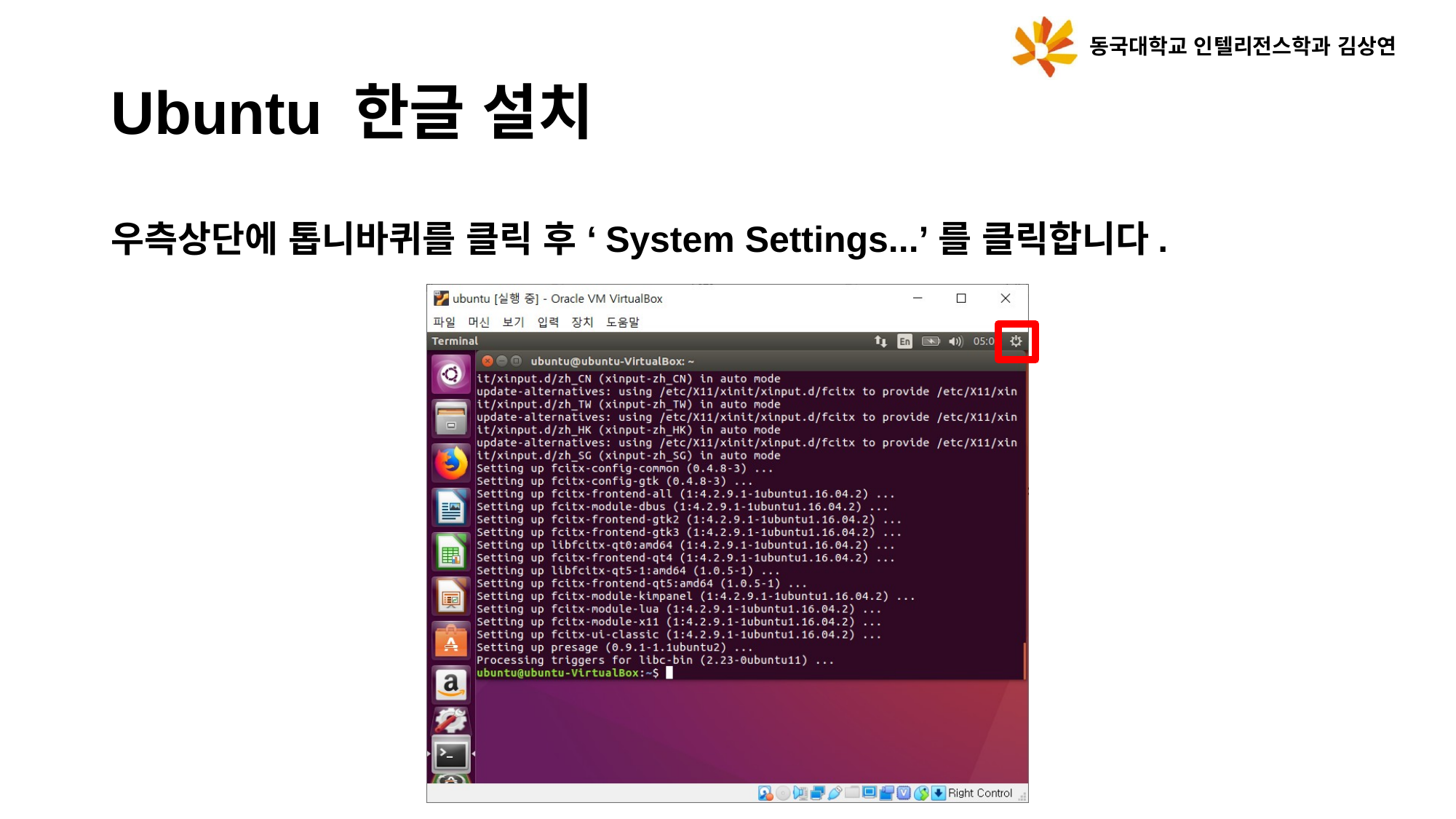

동국대학교 인텔리전스학과 김상연
Ubuntu 한글 설치
우측상단에 톱니바퀴를 클릭 후 ‘System Settings...’를 클릭합니다.